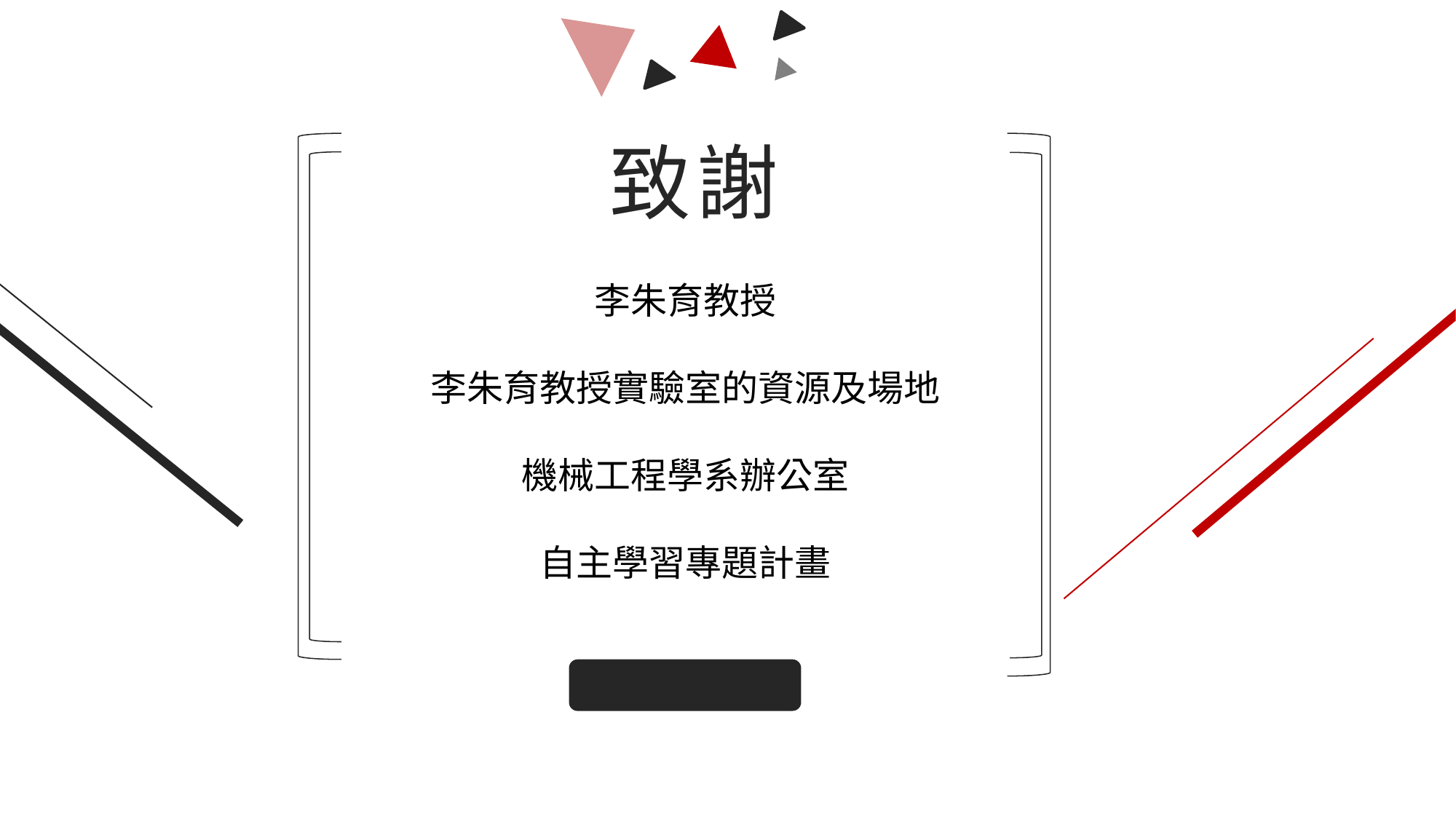

致謝

李朱育教授

李朱育教授實驗室的資源及場地

機械工程學系辦公室

自主學習專題計畫